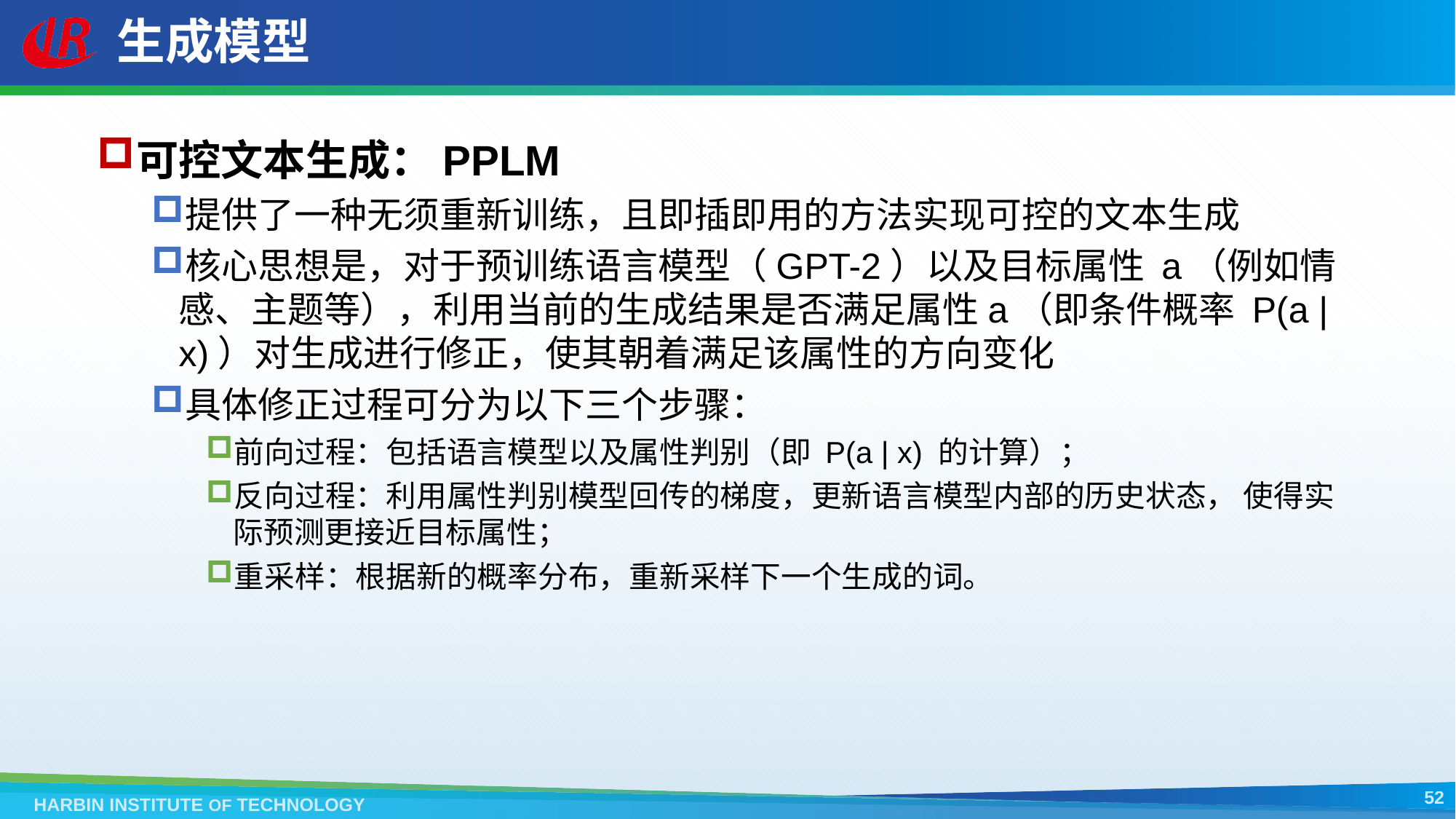

# 生成模型
可控文本生成：PPLM
提供了一种无须重新训练，且即插即用的方法实现可控的文本生成
核心思想是，对于预训练语言模型（GPT-2）以及目标属性 a（例如情感、主题等），利用当前的生成结果是否满足属性a（即条件概率 P(a | x)）对生成进行修正，使其朝着满足该属性的方向变化
具体修正过程可分为以下三个步骤：
前向过程：包括语言模型以及属性判别（即 P(a | x) 的计算）；
反向过程：利用属性判别模型回传的梯度，更新语言模型内部的历史状态， 使得实际预测更接近目标属性；
重采样：根据新的概率分布，重新采样下一个生成的词。
52
HARBIN INSTITUTE OF TECHNOLOGY